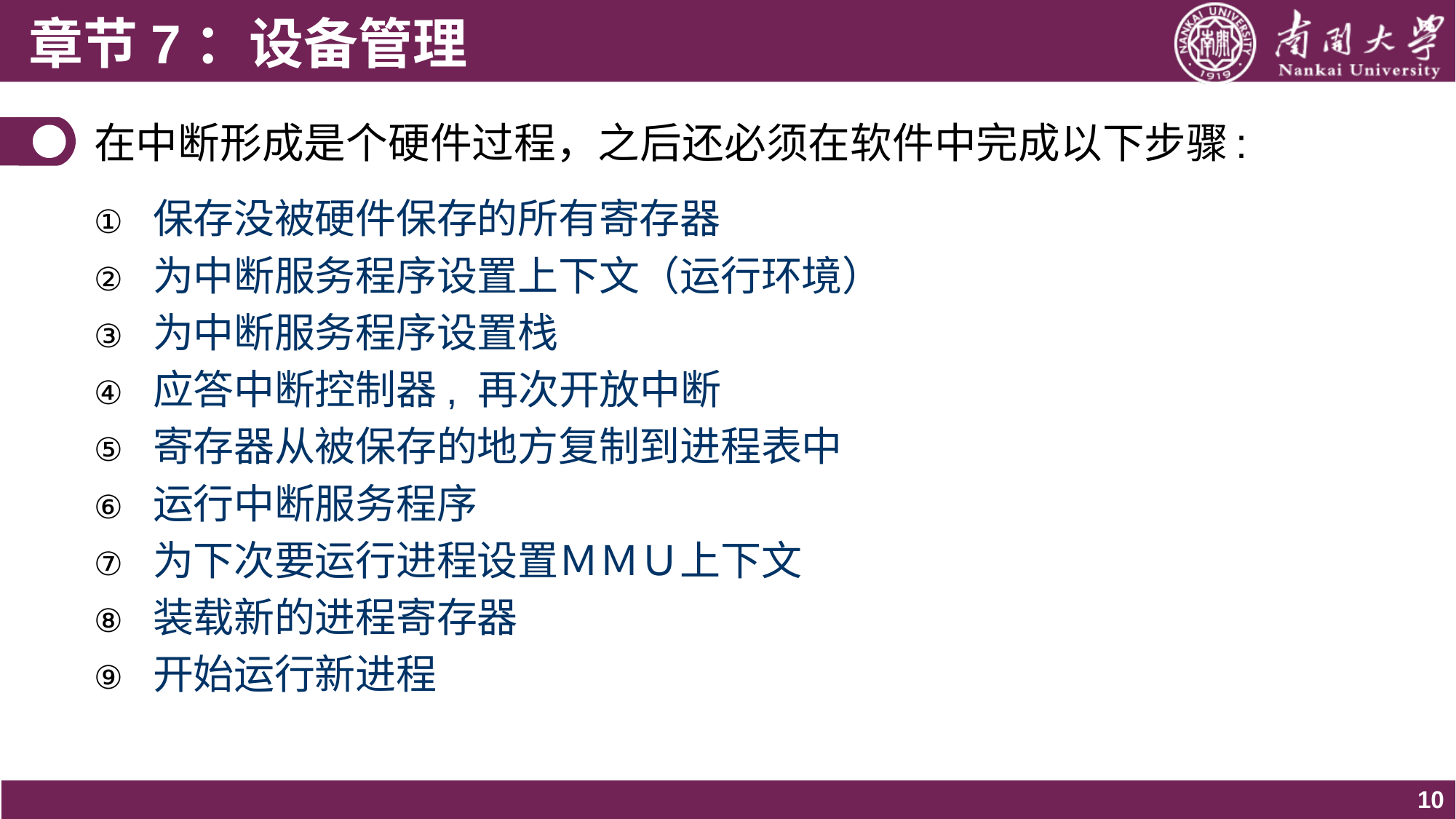

# 在中断形成是个硬件过程，之后还必须在软件中完成以下步骤:
保存没被硬件保存的所有寄存器
为中断服务程序设置上下文（运行环境）
为中断服务程序设置栈
应答中断控制器, 再次开放中断
寄存器从被保存的地方复制到进程表中
运行中断服务程序
为下次要运行进程设置ＭＭＵ上下文
装载新的进程寄存器
开始运行新进程

10